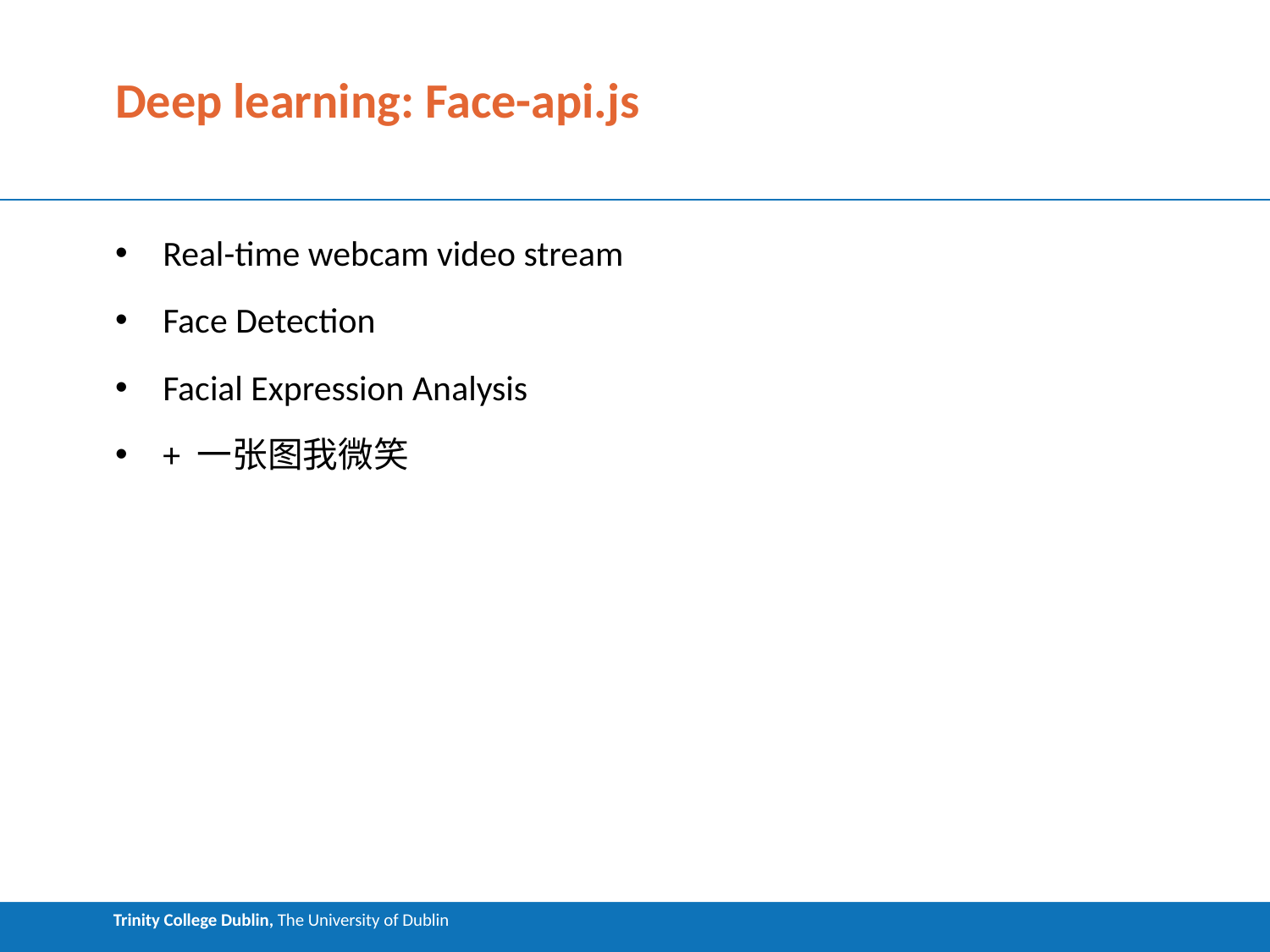

# Deep learning: Face-api.js

Real-time webcam video stream
Face Detection
Facial Expression Analysis
+ 一张图我微笑
29